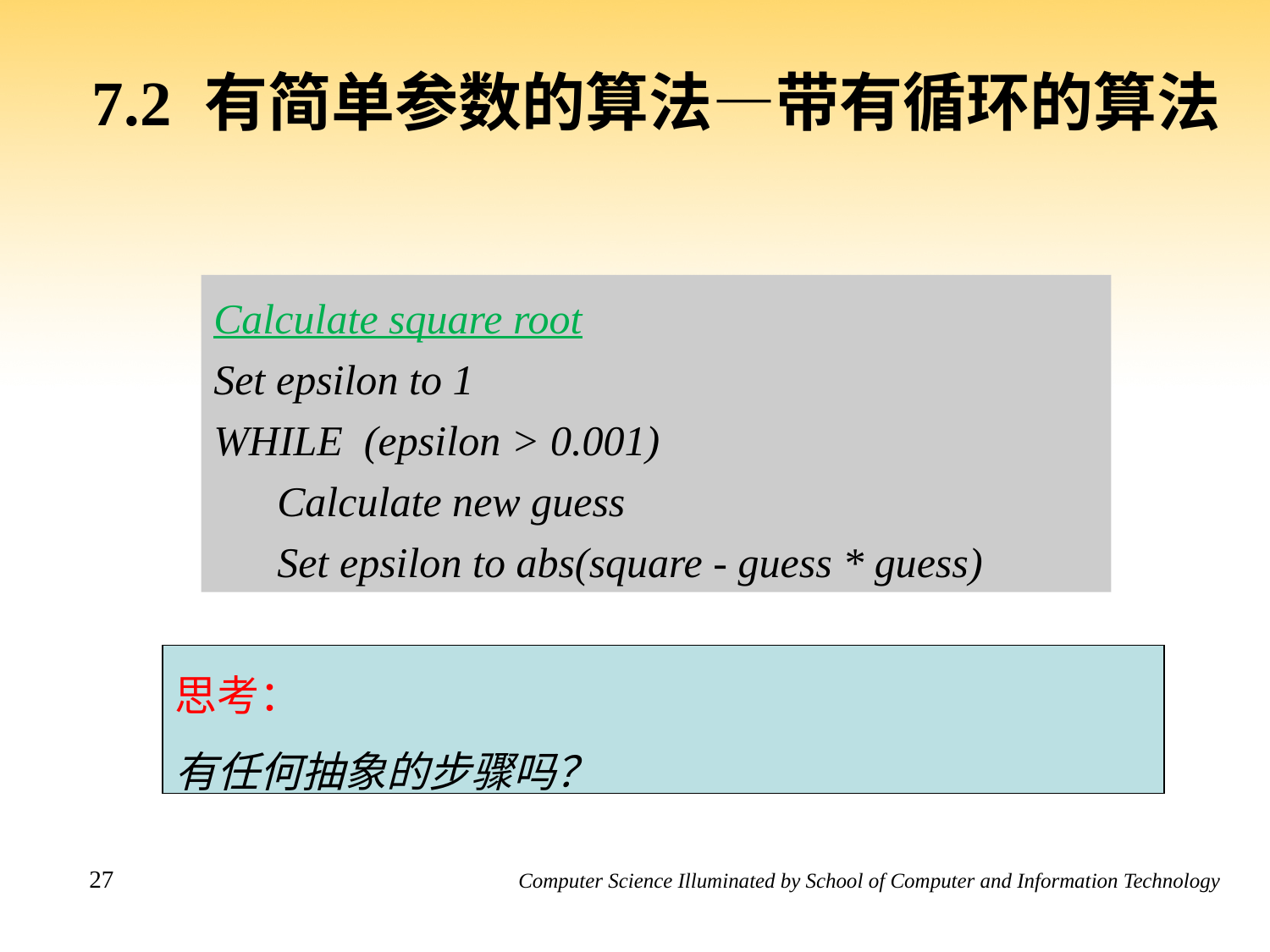

7.2 有简单参数的算法—带有循环的算法
Calculate square root
Set epsilon to 1
WHILE  (epsilon > 0.001)
	Calculate new guess
	Set epsilon to abs(square - guess * guess)
思考：
有任何抽象的步骤吗？
27